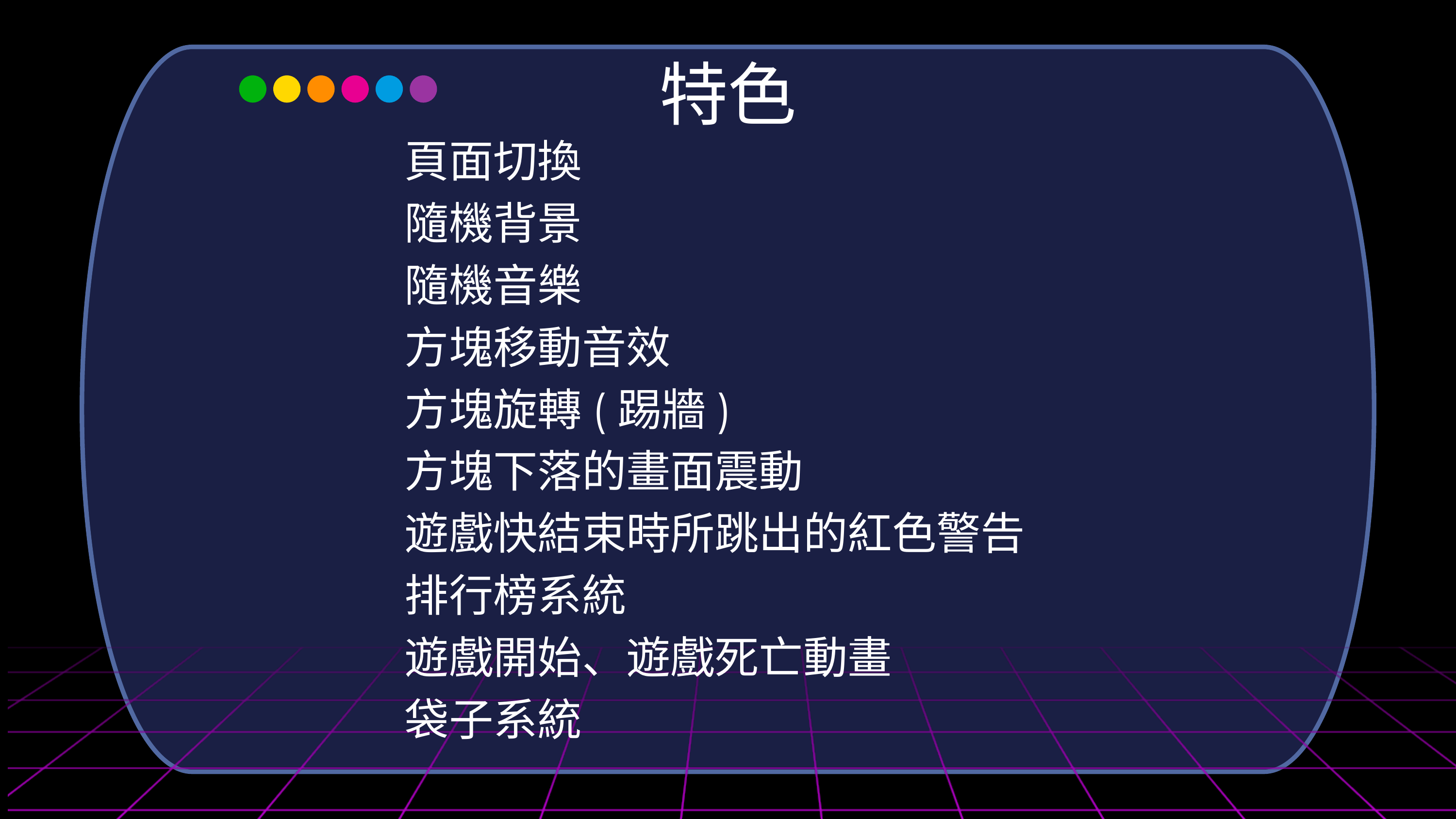

特色

頁面切換
隨機背景
隨機音樂
方塊移動音效
方塊旋轉(踢牆)
方塊下落的畫面震動
遊戲快結束時所跳出的紅色警告
排行榜系統
遊戲開始、遊戲死亡動畫
袋子系統